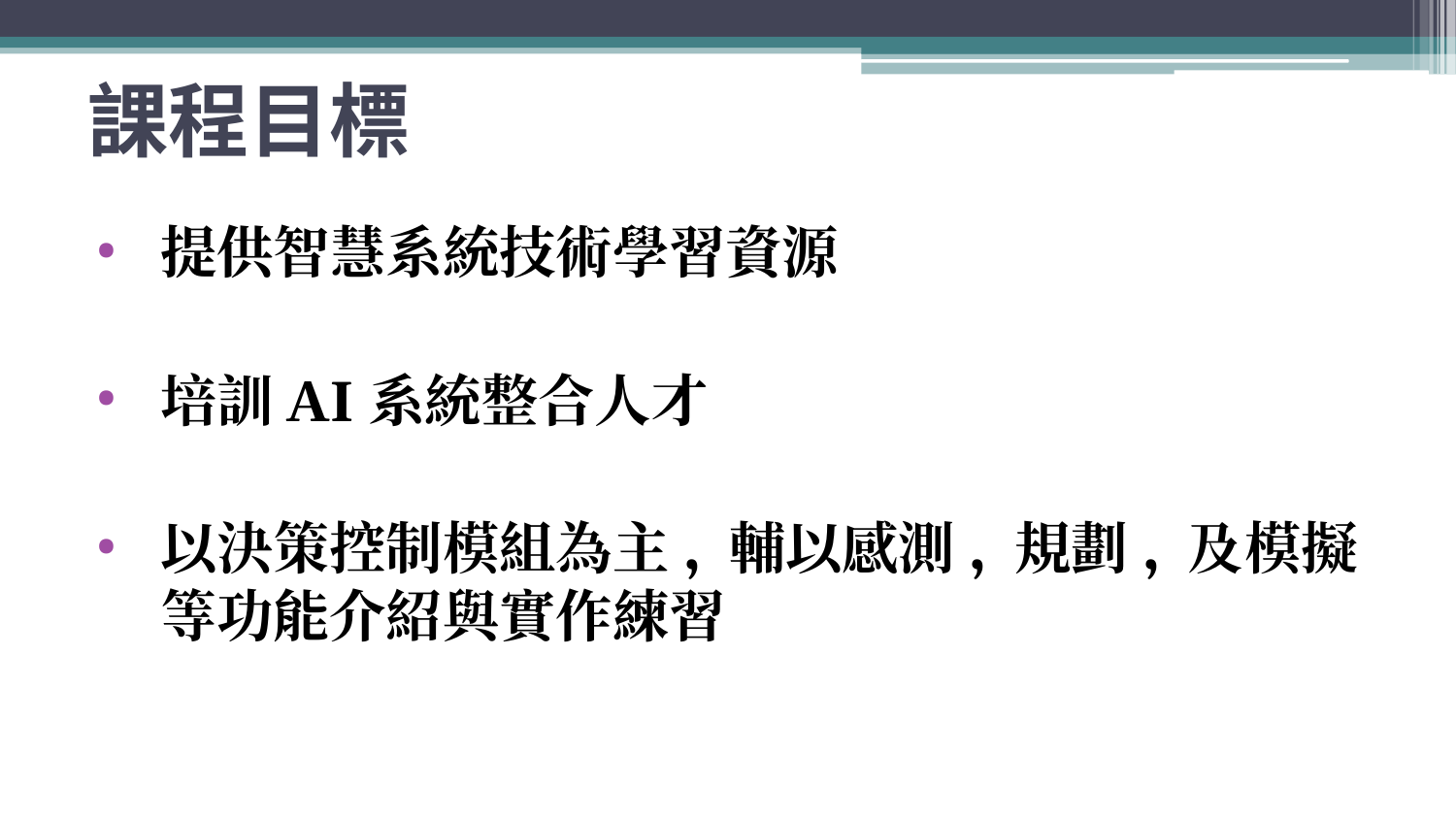

# 課程目標
提供智慧系統技術學習資源

培訓AI系統整合人才

以決策控制模組為主, 輔以感測, 規劃, 及模擬等功能介紹與實作練習